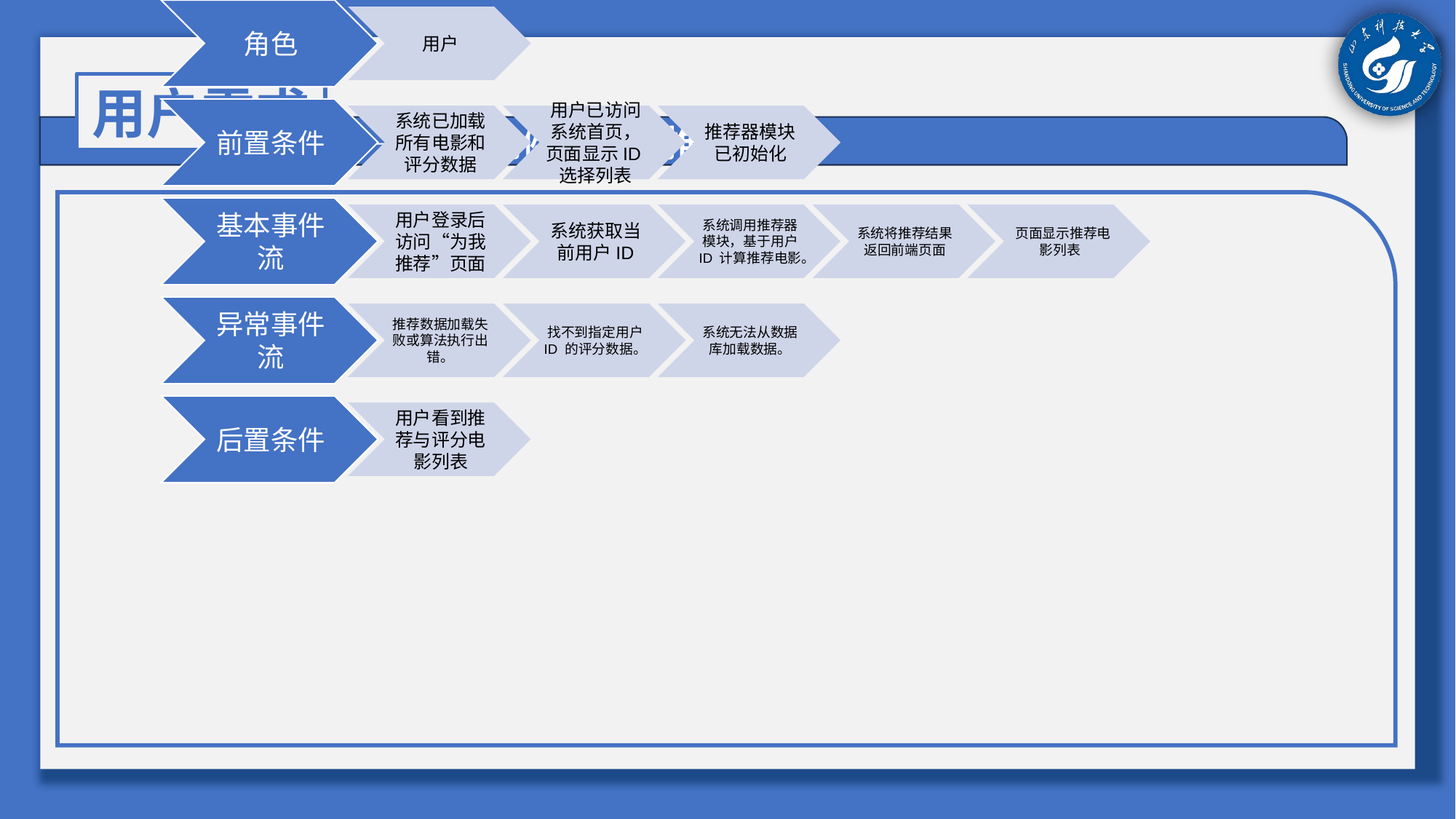

用户需求
——主要用例：获取推荐电影

角色
用户
前置条件
系统已加载所有电影和评分数据
用户已访问系统首页，页面显示ID选择列表
推荐器模块已初始化
基本事件流
用户登录后访问“为我推荐”页面
系统获取当前用户ID
系统调用推荐器模块，基于用户 ID 计算推荐电影。
系统将推荐结果返回前端页面
 页面显示推荐电影列表
异常事件流
推荐数据加载失败或算法执行出错。
找不到指定用户 ID 的评分数据。
系统无法从数据库加载数据。
后置条件
用户看到推荐与评分电影列表